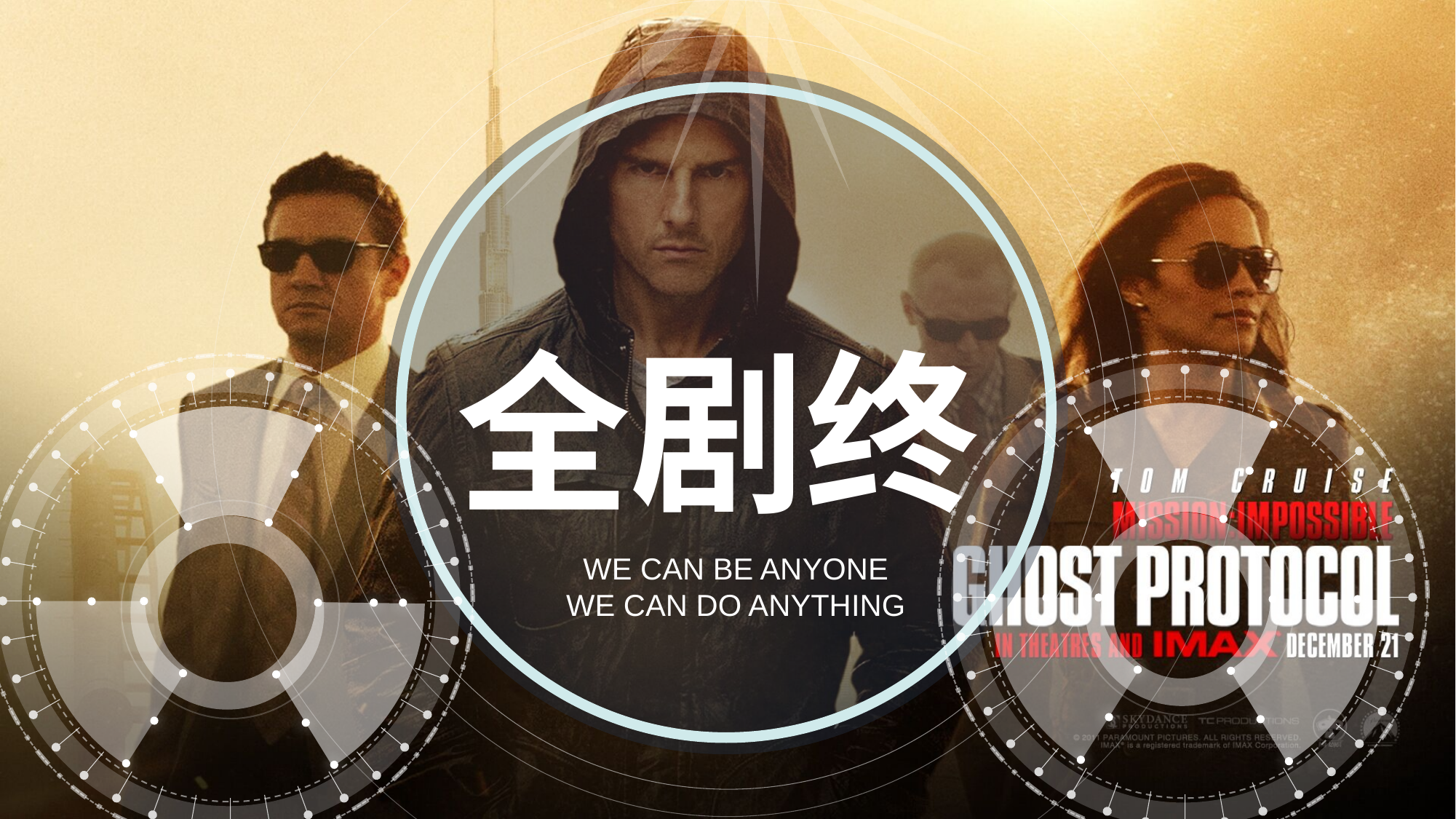

全剧终

WE CAN BE ANYONE
WE CAN DO ANYTHING